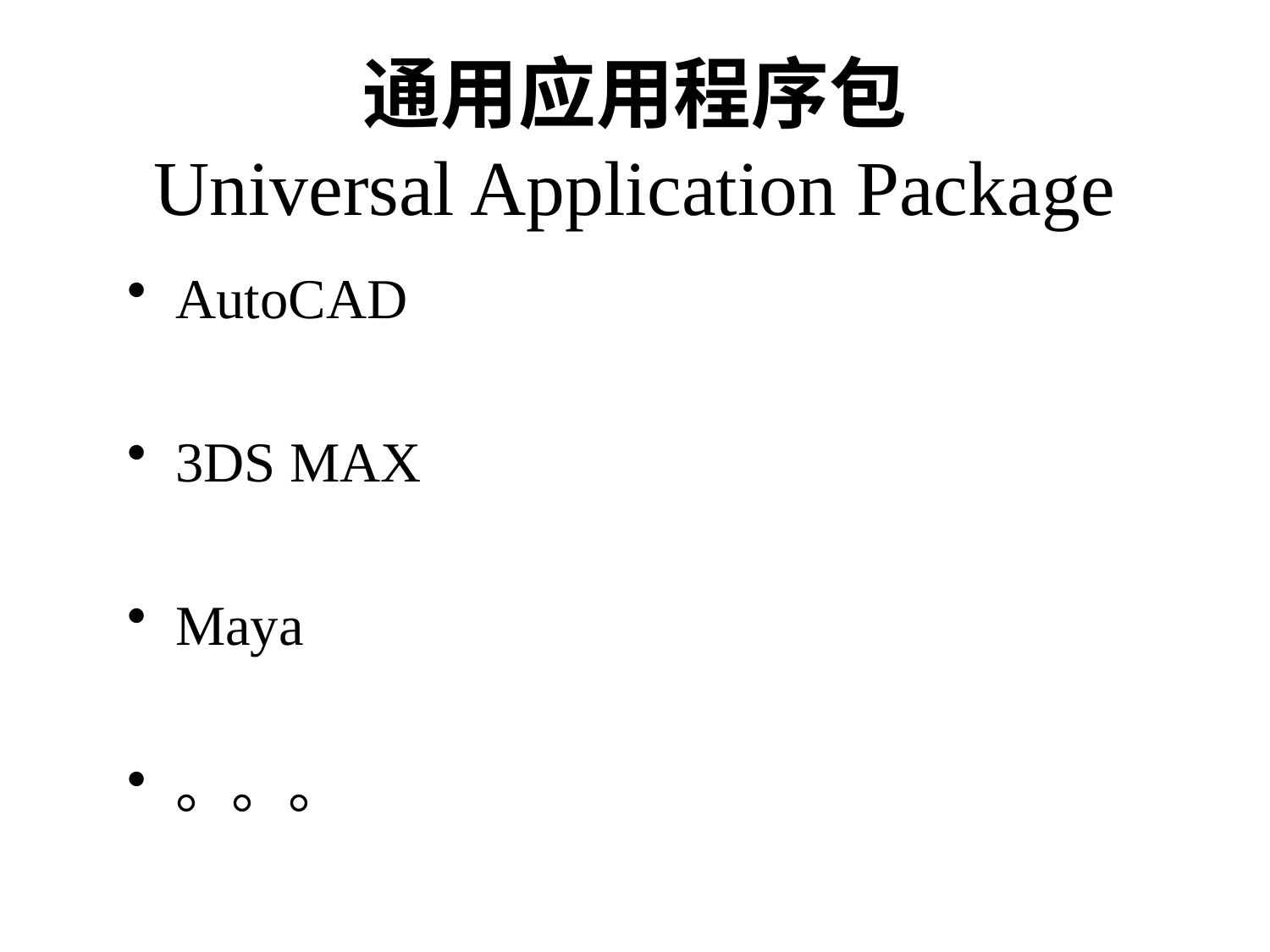

# 通用应用程序包 Universal Application Package
AutoCAD

3DS MAX

Maya

。。。